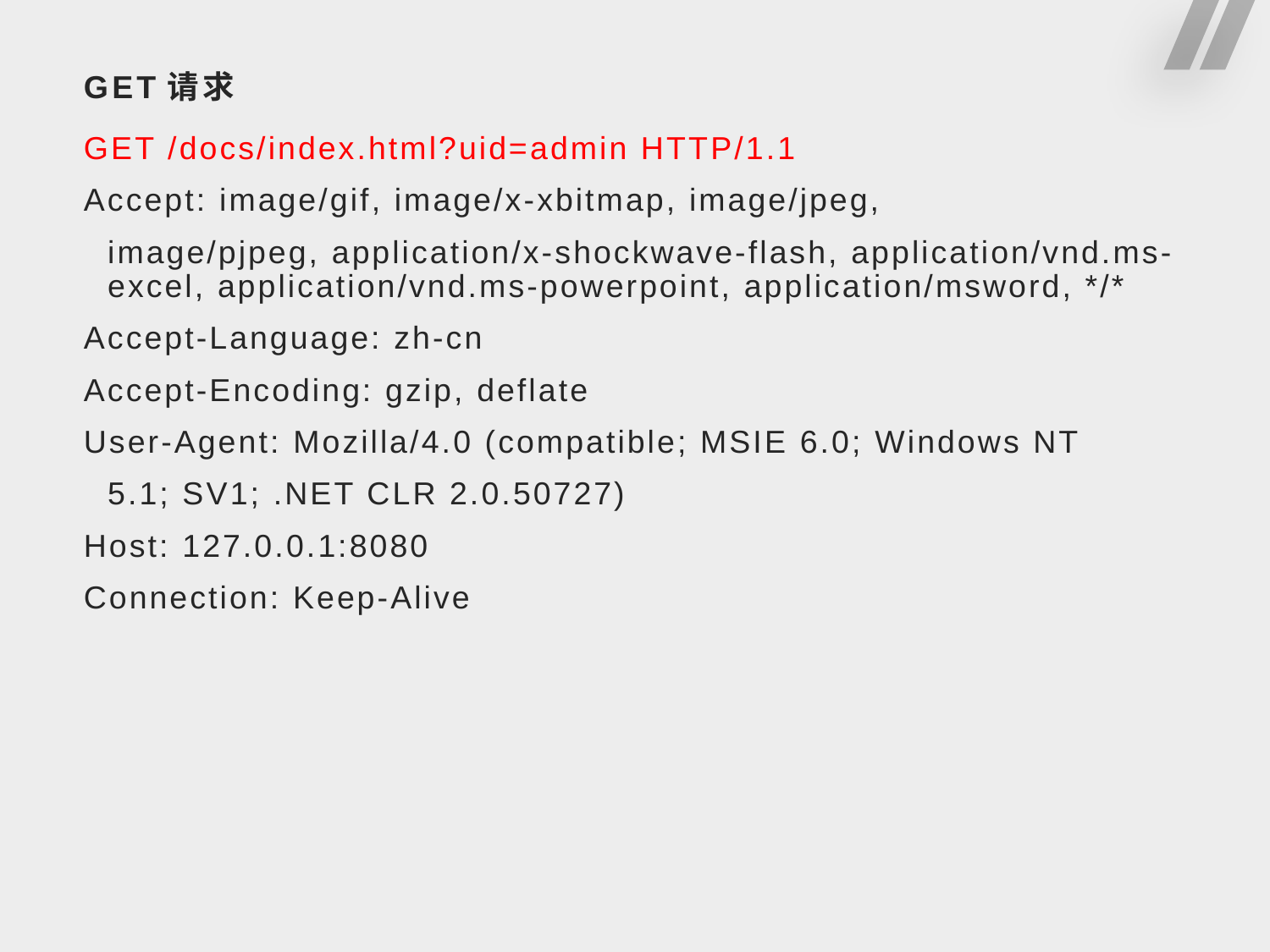

# GET请求
GET /docs/index.html?uid=admin HTTP/1.1
Accept: image/gif, image/x-xbitmap, image/jpeg,
	image/pjpeg, application/x-shockwave-flash, application/vnd.ms-excel, application/vnd.ms-powerpoint, application/msword, */*
Accept-Language: zh-cn
Accept-Encoding: gzip, deflate
User-Agent: Mozilla/4.0 (compatible; MSIE 6.0; Windows NT
	5.1; SV1; .NET CLR 2.0.50727)
Host: 127.0.0.1:8080
Connection: Keep-Alive